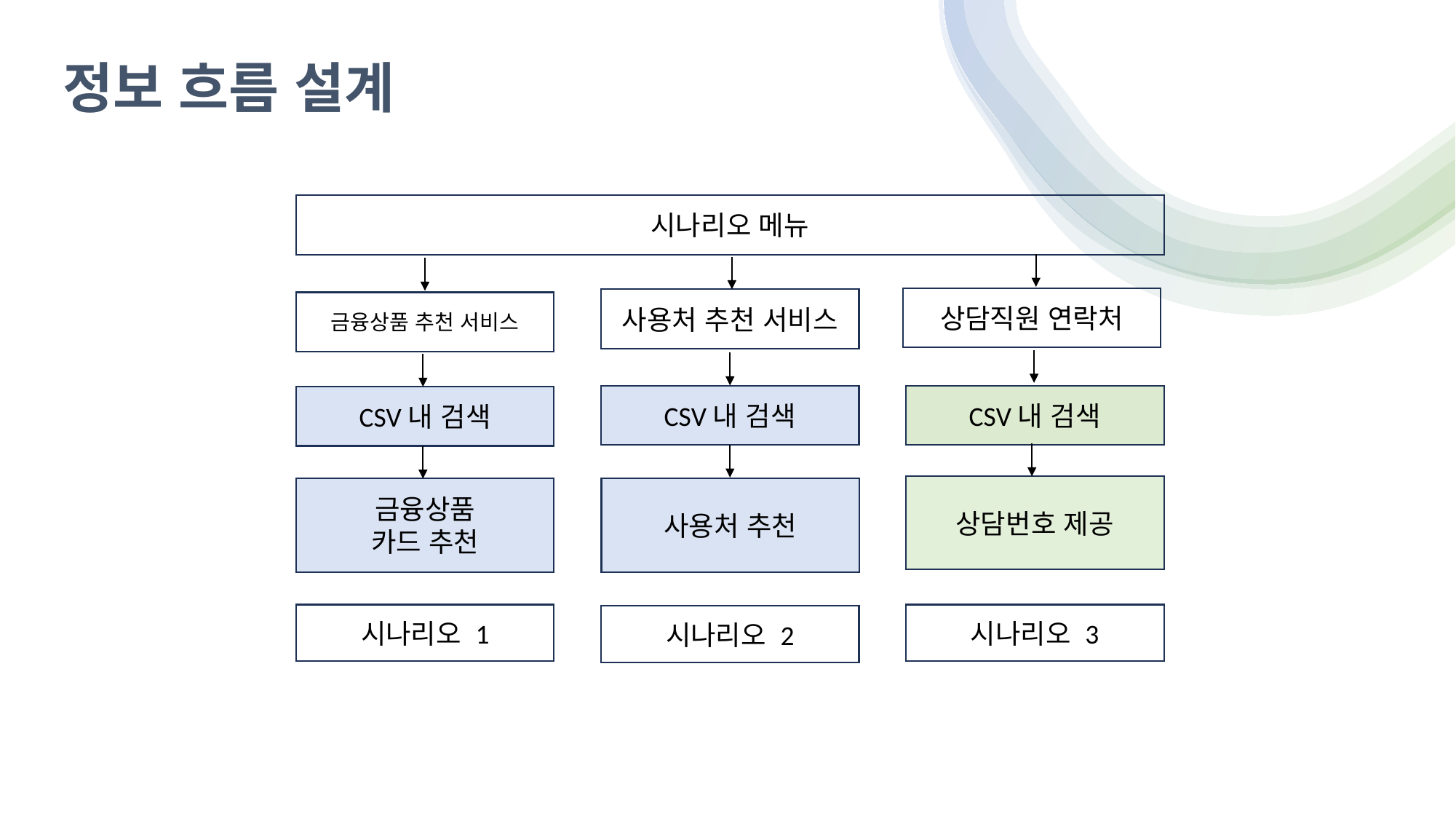

# 정보 흐름 설계

시나리오 메뉴
상담직원 연락처
사용처 추천 서비스
금융상품 추천 서비스
CSV내 검색
CSV내 검색
CSV내 검색
상담번호 제공
금융상품
카드 추천
사용처 추천
시나리오 1
시나리오 3
시나리오 2